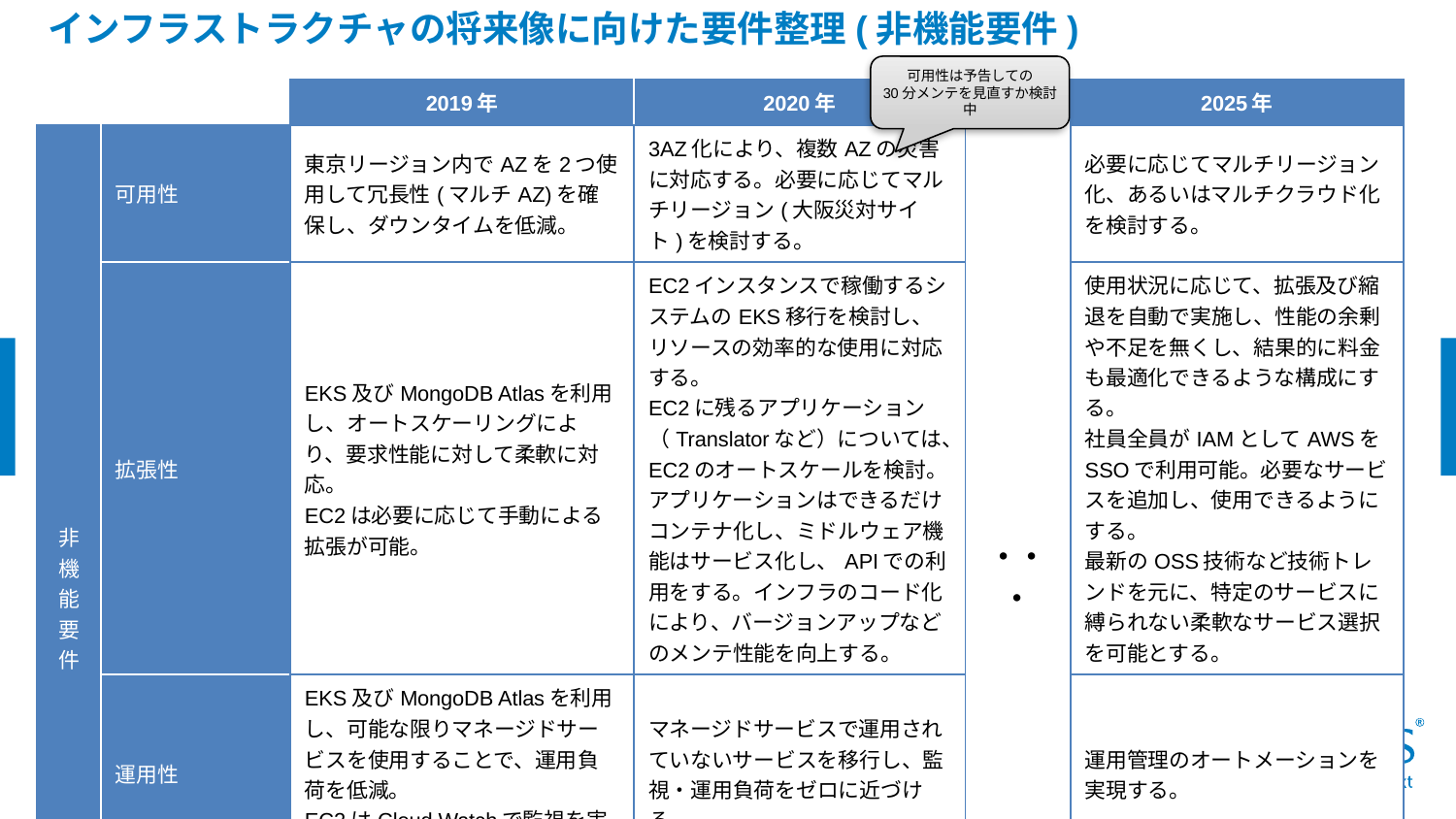

インフラストラクチャの将来像に向けた要件整理(非機能要件)
可用性は予告しての
30分メンテを見直すか検討中
|  |  | 2019年 | 2020年 | ・・・ | 2025年 |
| --- | --- | --- | --- | --- | --- |
| 非機能要件 | 可用性 | 東京リージョン内でAZを2つ使用して冗長性(マルチAZ)を確保し、ダウンタイムを低減。 | 3AZ化により、複数AZの災害に対応する。必要に応じてマルチリージョン(大阪災対サイト)を検討する。 |  | 必要に応じてマルチリージョン化、あるいはマルチクラウド化を検討する。 |
|  | 拡張性 | EKS及びMongoDB Atlasを利用し、オートスケーリングにより、要求性能に対して柔軟に対応。 EC2は必要に応じて手動による拡張が可能。 | EC2インスタンスで稼働するシステムのEKS移行を検討し、リソースの効率的な使用に対応する。 EC2に残るアプリケーション（Translatorなど）については、EC2のオートスケールを検討。 アプリケーションはできるだけコンテナ化し、ミドルウェア機能はサービス化し、APIでの利用をする。インフラのコード化により、バージョンアップなどのメンテ性能を向上する。 |  | 使用状況に応じて、拡張及び縮退を自動で実施し、性能の余剰や不足を無くし、結果的に料金も最適化できるような構成にする。 社員全員がIAMとしてAWSをSSOで利用可能。必要なサービスを追加し、使用できるようにする。 最新のOSS技術など技術トレンドを元に、特定のサービスに縛られない柔軟なサービス選択を可能とする。 |
|  | 運用性 | EKS及びMongoDB Atlasを利用し、可能な限りマネージドサービスを使用することで、運用負荷を低減。 EC2はCloud Watchで監視を実施。 | マネージドサービスで運用されていないサービスを移行し、監視・運用負荷をゼロに近づける。 |  | 運用管理のオートメーションを実現する。 |
|  | セキュリティ | 外部からのアクセスをグローバルIPで制限し、専用の踏み台サーバを用いてアクセスすることで、イントラ外からのアクセスを制限。 | ゼロトラストネットワークの考え方を適用し、全トラフィックのログの取得や検査、不正トラフィックのブロックをし、OSS利用時の脆弱性混入などの対策を実施する。 |  | 機械学習エンジンを用いて、セキュリティに対する不正検出を自動で行う。 |
21